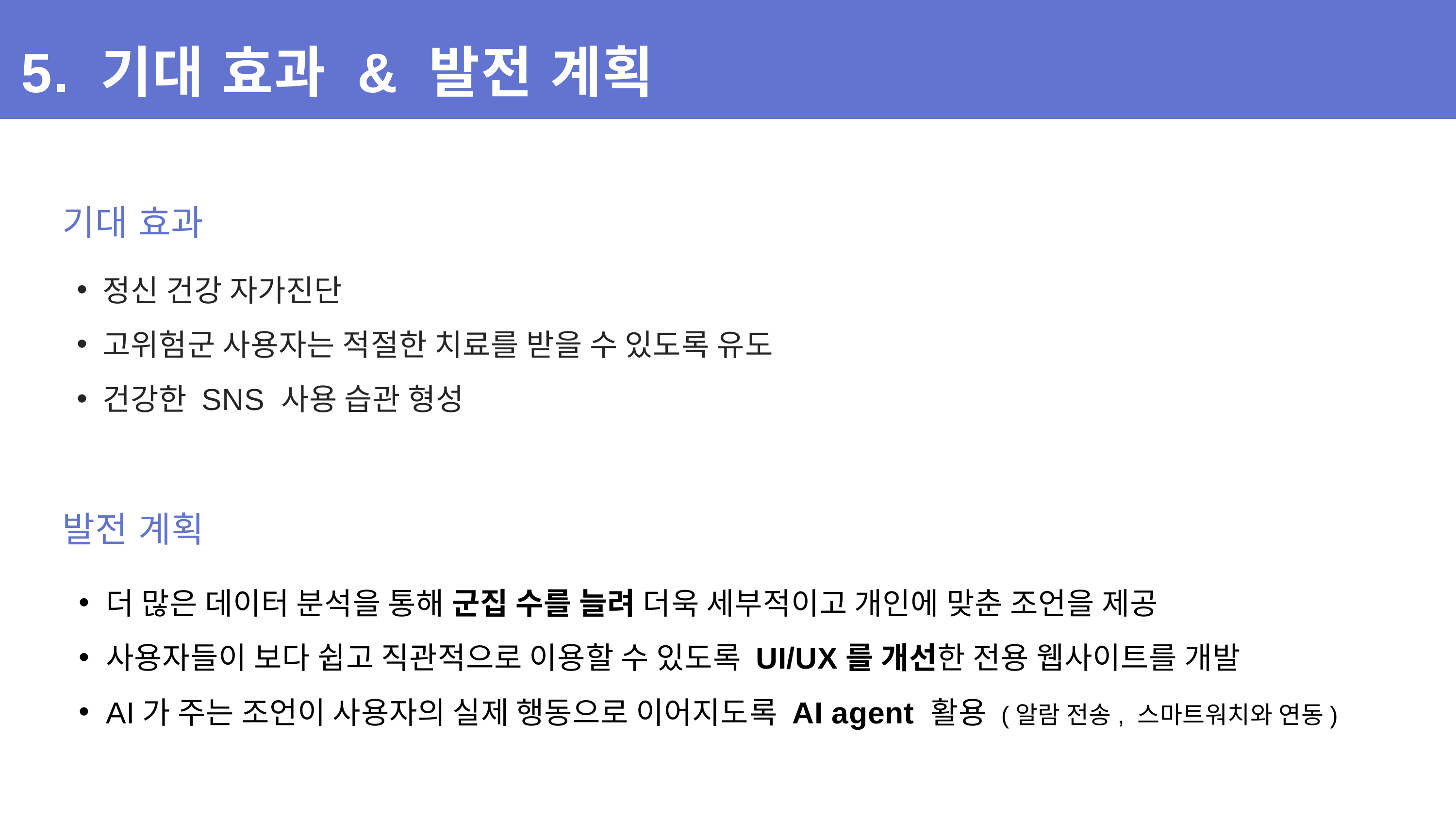

5. 기대 효과 & 발전 계획
기대 효과
정신 건강 자가진단
고위험군 사용자는 적절한 치료를 받을 수 있도록 유도
건강한 SNS 사용 습관 형성
발전 계획
더 많은 데이터 분석을 통해 군집 수를 늘려 더욱 세부적이고 개인에 맞춘 조언을 제공
사용자들이 보다 쉽고 직관적으로 이용할 수 있도록 UI/UX를 개선한 전용 웹사이트를 개발
AI가 주는 조언이 사용자의 실제 행동으로 이어지도록 AI agent 활용 (알람 전송, 스마트워치와 연동)